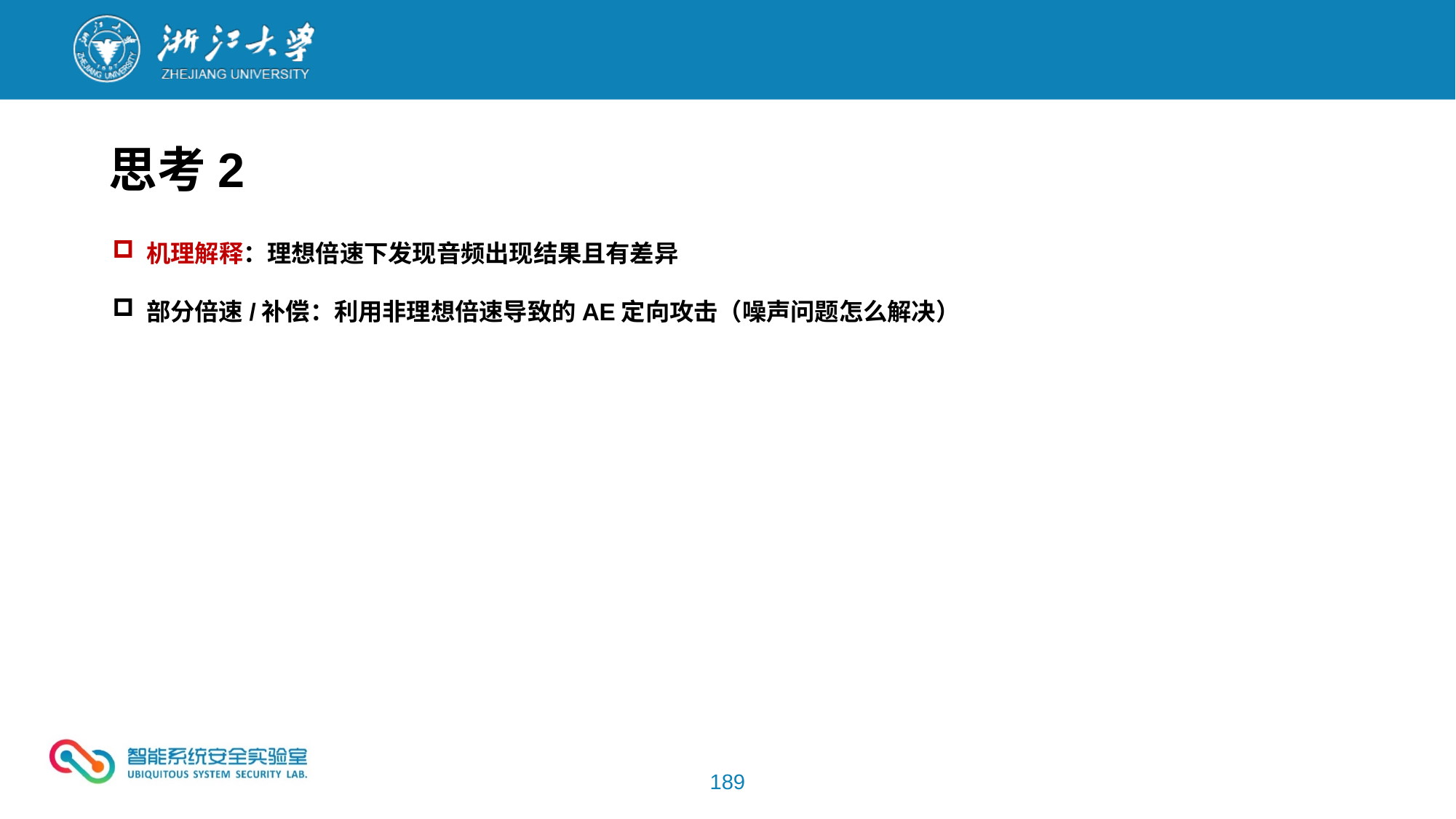

思考2
机理解释：理想倍速下发现音频出现结果且有差异
部分倍速/补偿：利用非理想倍速导致的AE定向攻击（噪声问题怎么解决）